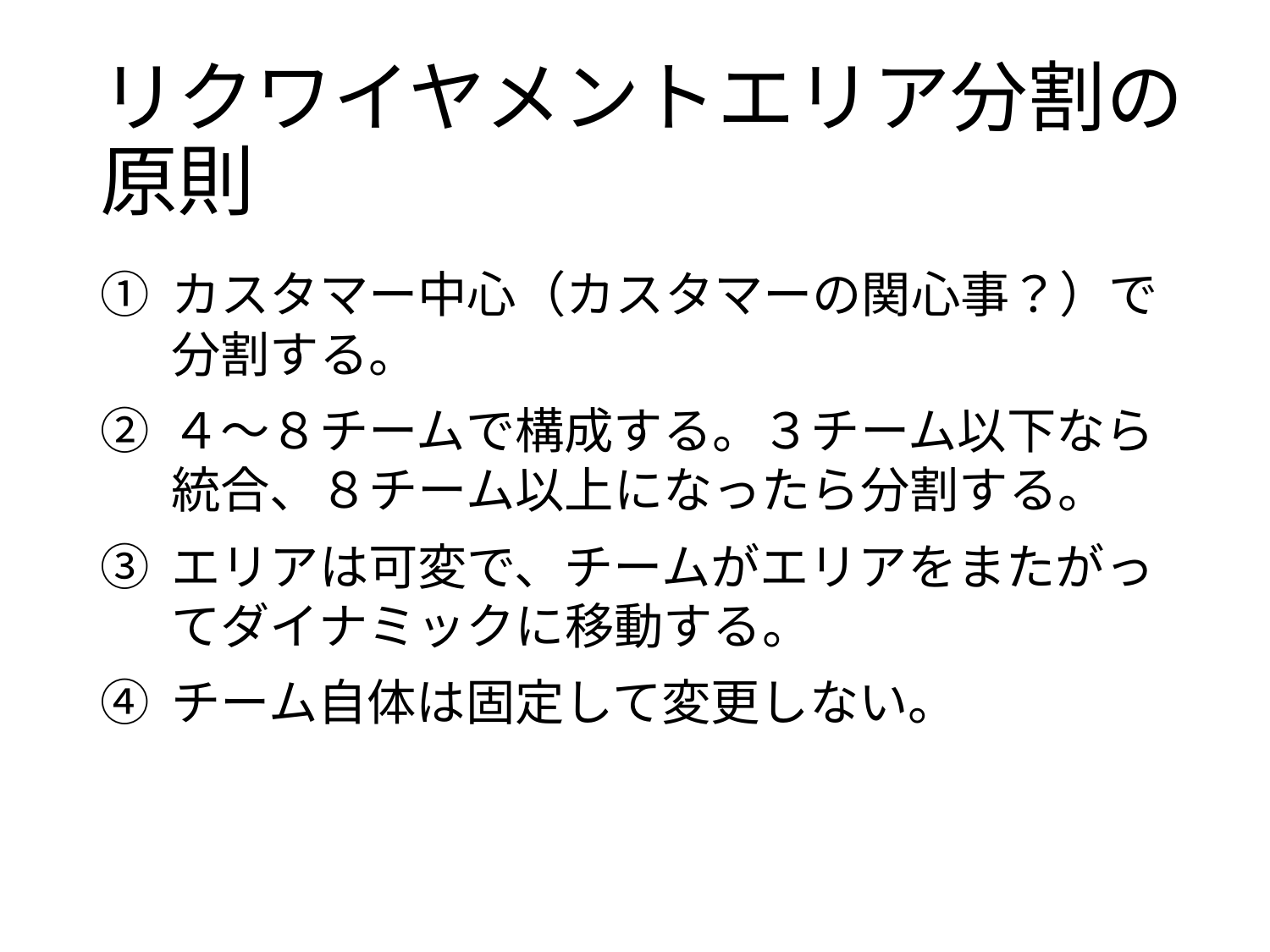

# リクワイヤメントエリア分割の原則
カスタマー中心（カスタマーの関心事？）で分割する。
４〜８チームで構成する。３チーム以下なら統合、８チーム以上になったら分割する。
エリアは可変で、チームがエリアをまたがってダイナミックに移動する。
チーム自体は固定して変更しない。